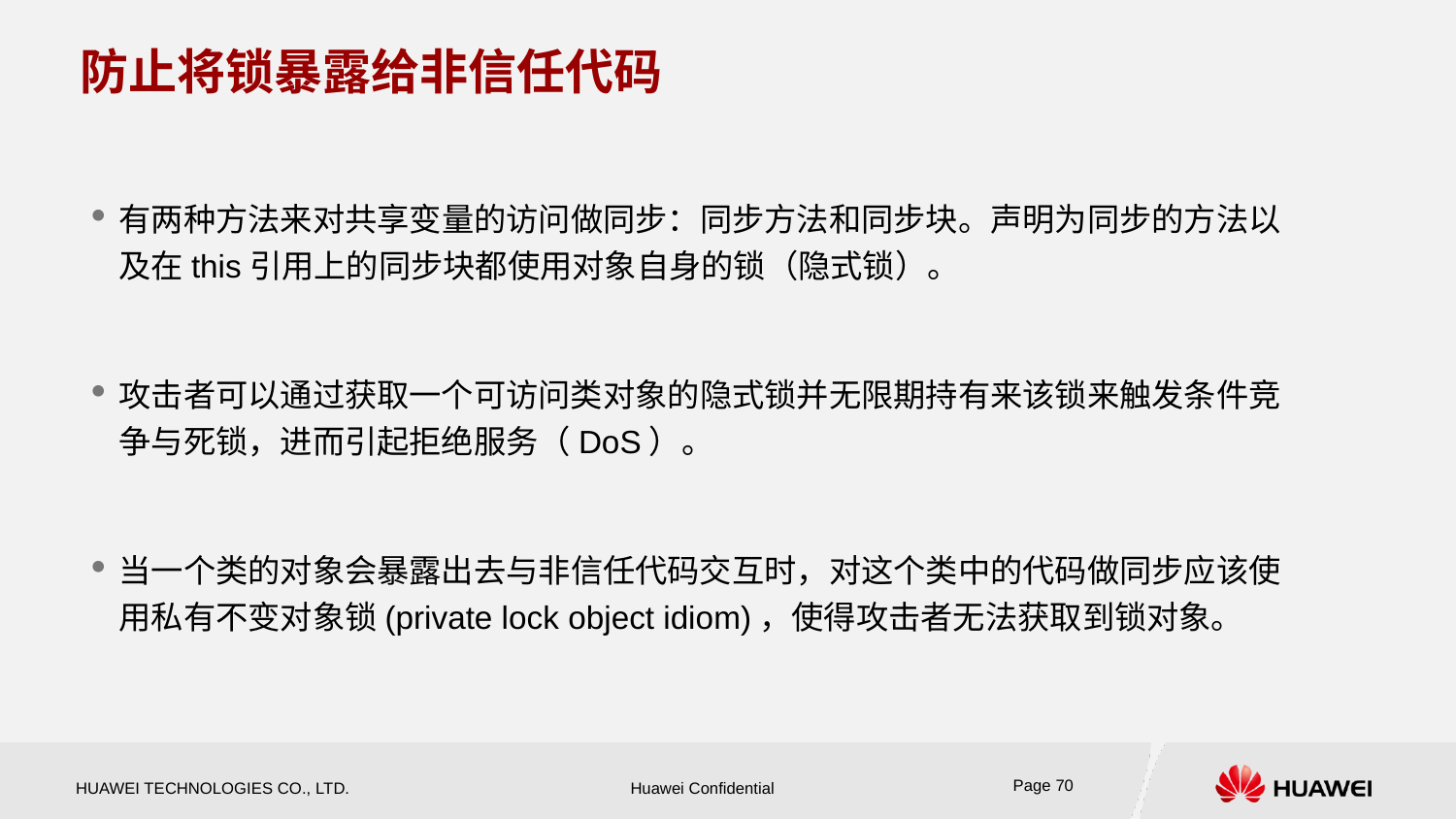

# 防止将锁暴露给非信任代码
有两种方法来对共享变量的访问做同步：同步方法和同步块。声明为同步的方法以及在this引用上的同步块都使用对象自身的锁（隐式锁）。

攻击者可以通过获取一个可访问类对象的隐式锁并无限期持有来该锁来触发条件竞争与死锁，进而引起拒绝服务（DoS）。

当一个类的对象会暴露出去与非信任代码交互时，对这个类中的代码做同步应该使用私有不变对象锁(private lock object idiom)，使得攻击者无法获取到锁对象。